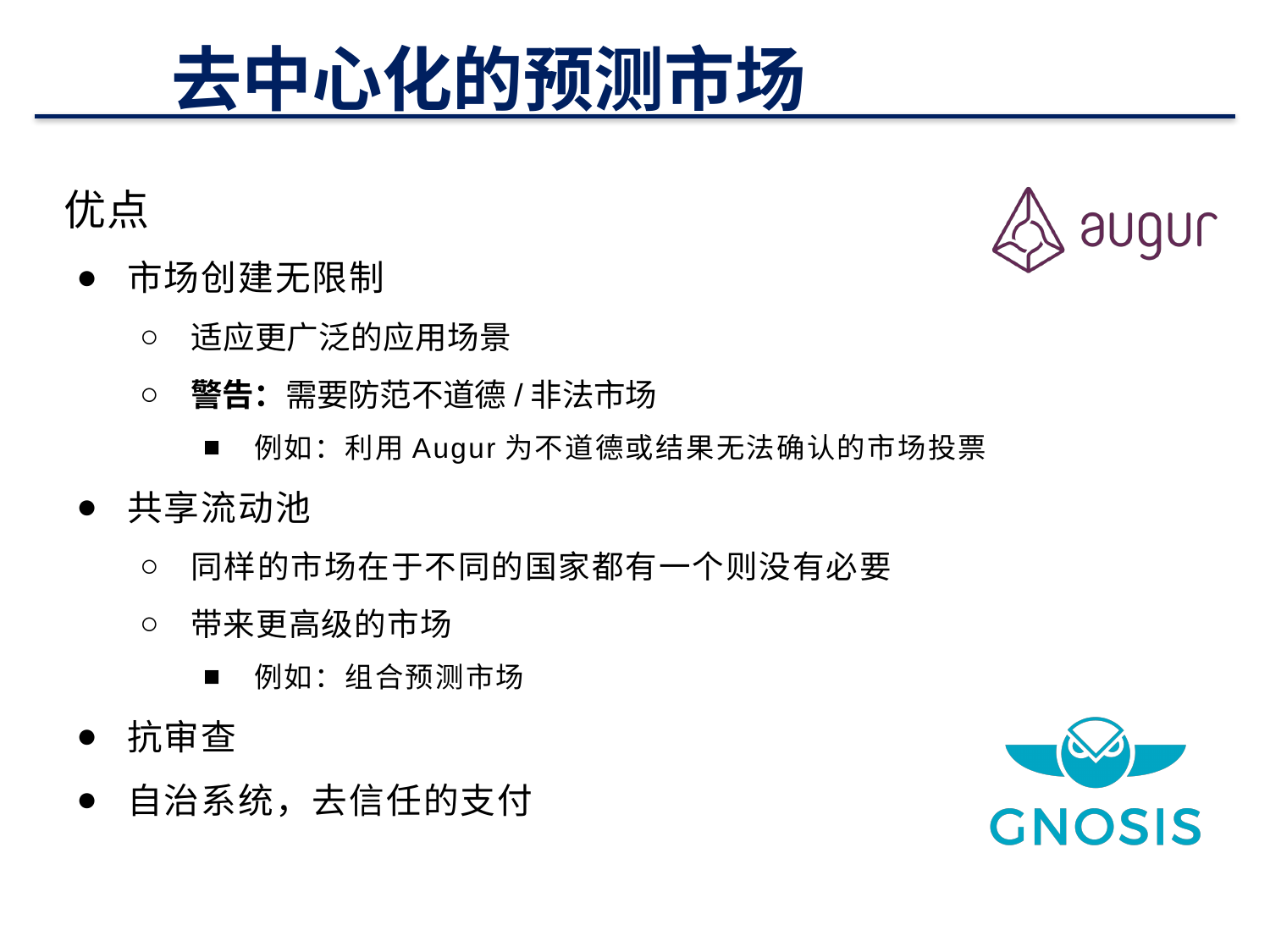

# 去中心化的预测市场
优点
市场创建无限制
适应更广泛的应用场景
警告：需要防范不道德/非法市场
例如：利用Augur为不道德或结果无法确认的市场投票
共享流动池
同样的市场在于不同的国家都有一个则没有必要
带来更高级的市场
例如：组合预测市场
抗审查
自治系统，去信任的支付